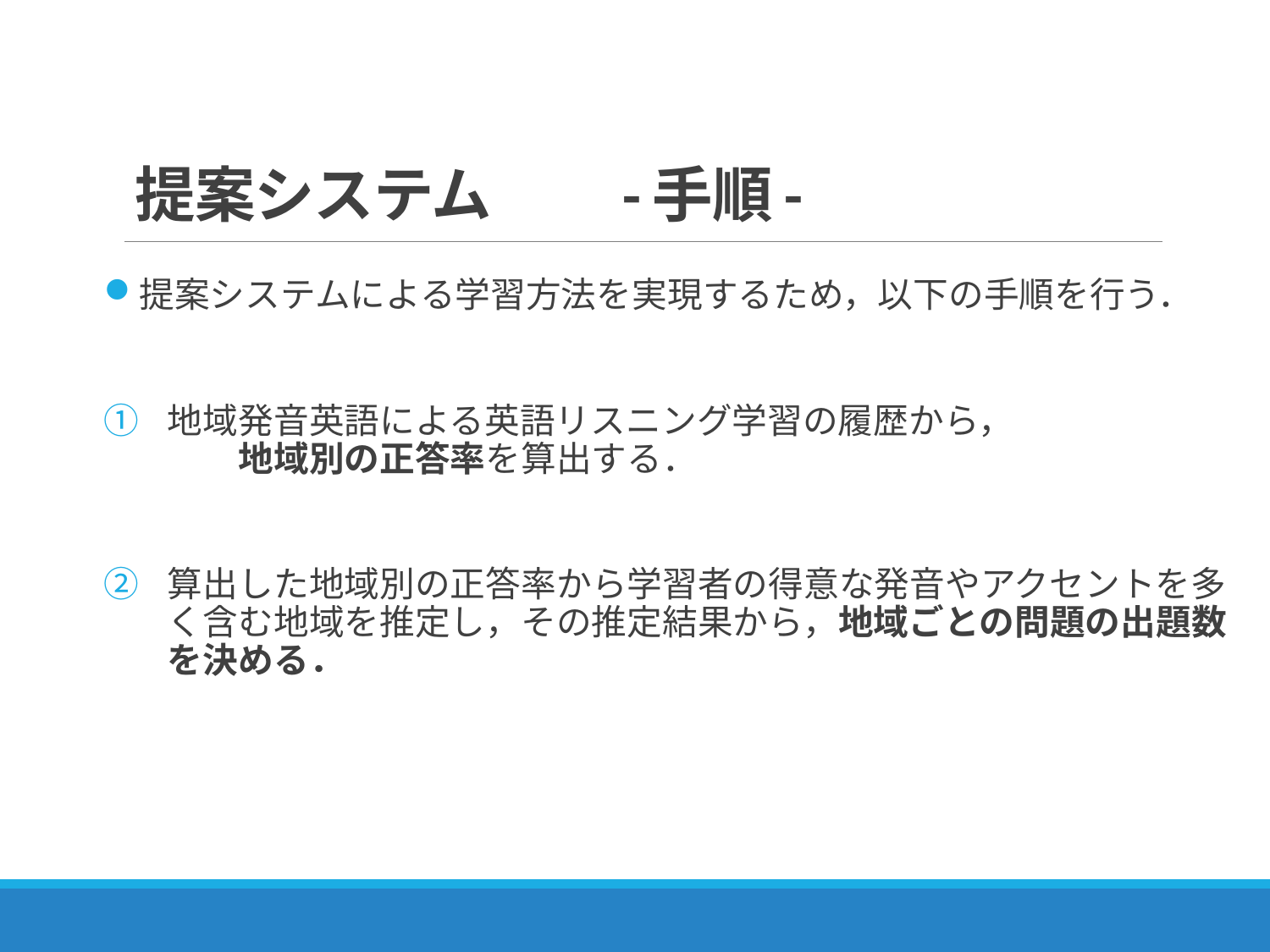

# 提案システム　　-手順-
提案システムによる学習方法を実現するため，以下の手順を行う．

地域発音英語による英語リスニング学習の履歴から，　　　　　　　　地域別の正答率を算出する．

算出した地域別の正答率から学習者の得意な発音やアクセントを多く含む地域を推定し，その推定結果から，地域ごとの問題の出題数を決める．
11